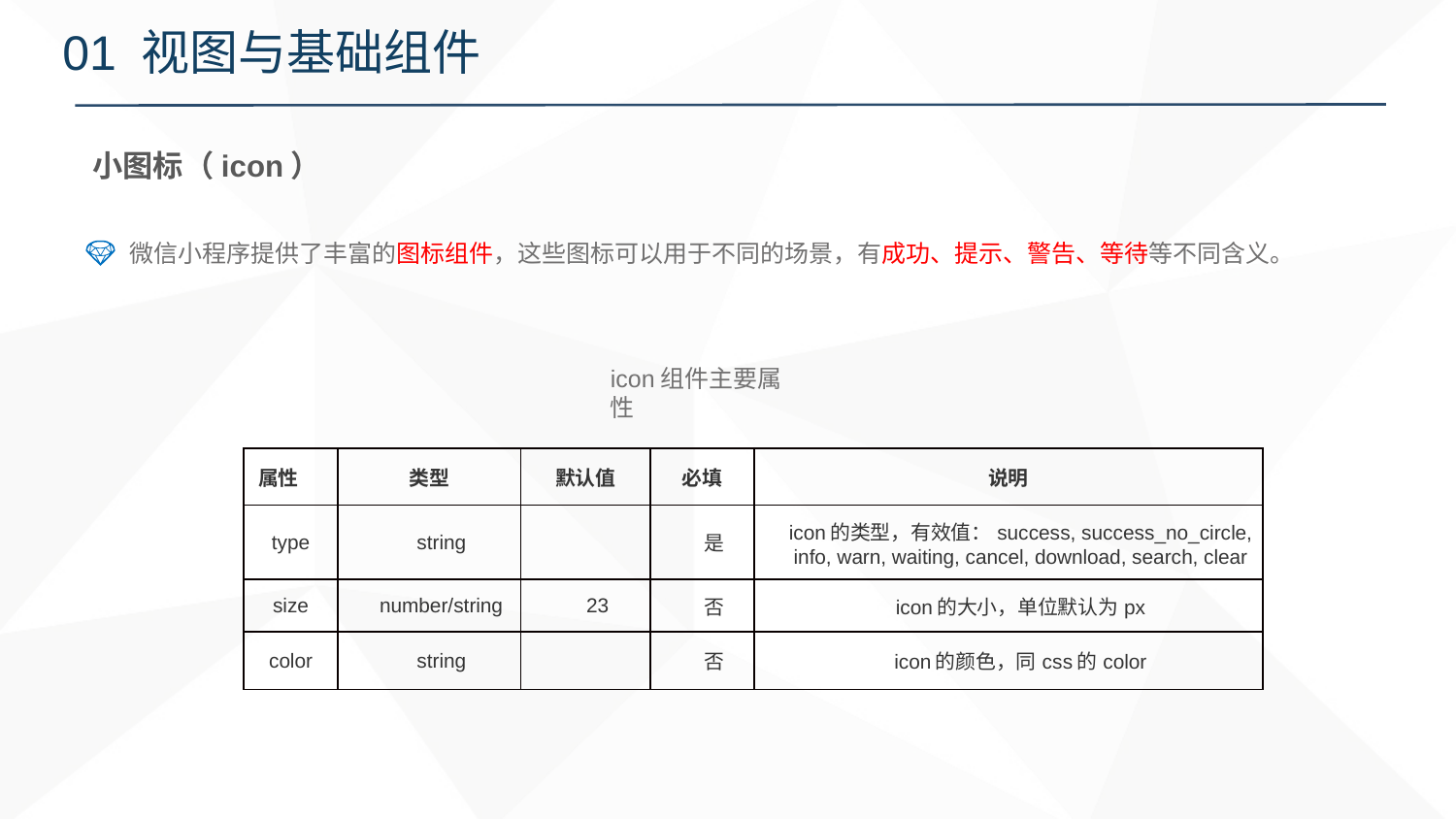

# 01 视图与基础组件
小图标（icon）
微信小程序提供了丰富的图标组件，这些图标可以用于不同的场景，有成功、提示、警告、等待等不同含义。

icon组件主要属性
| 属性 | 类型 | 默认值 | 必填 | 说明 |
| --- | --- | --- | --- | --- |
| type | string |  | 是 | icon的类型，有效值：success, success\_no\_circle, info, warn, waiting, cancel, download, search, clear |
| size | number/string | 23 | 否 | icon的大小，单位默认为px |
| color | string |  | 否 | icon的颜色，同css的color |